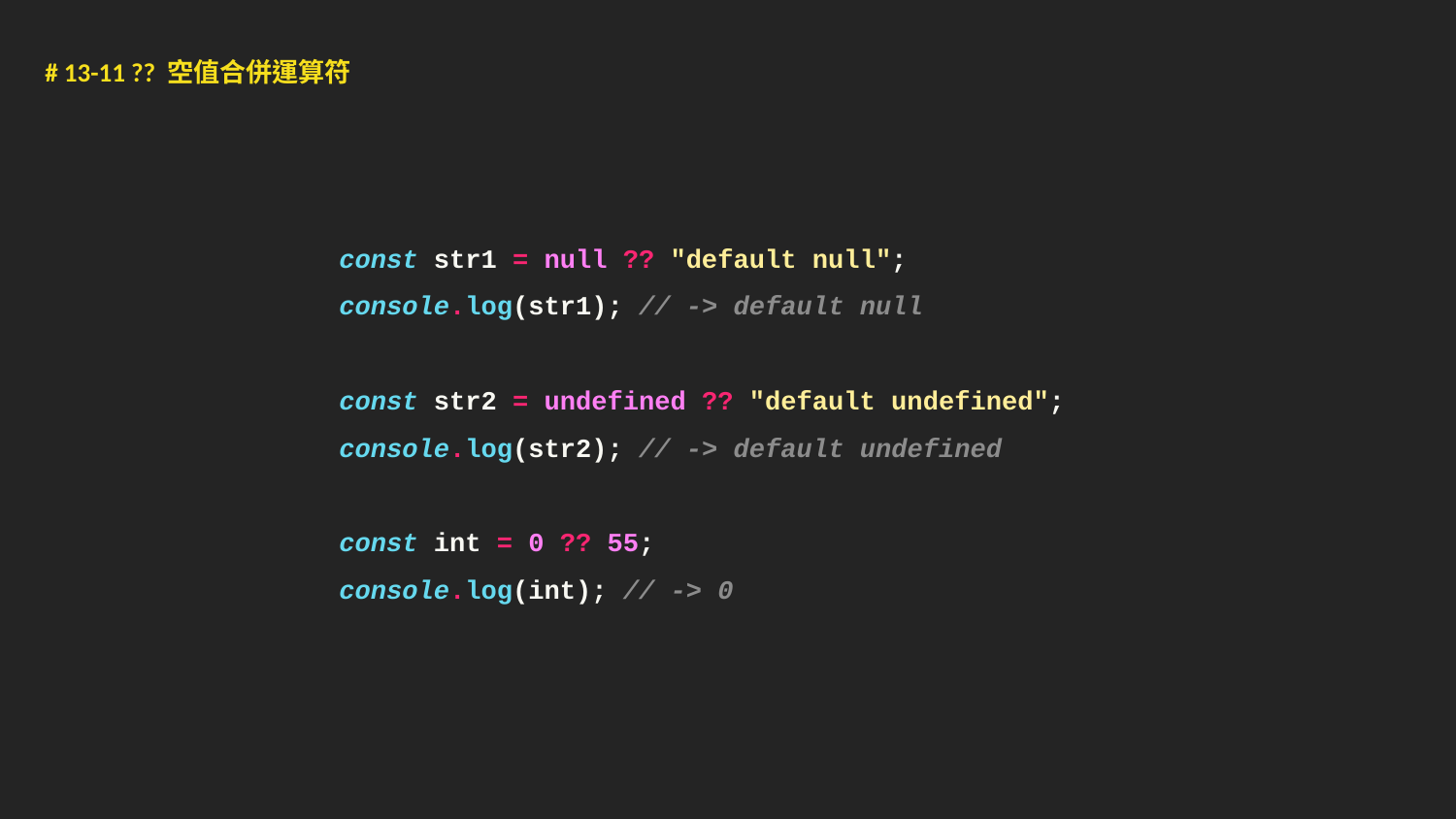

# 13-11 ?? 空值合併運算符
     const str1 = null ?? "default null";
     console.log(str1); // -> default null

     const str2 = undefined ?? "default undefined";
     console.log(str2); // -> default undefined

     const int = 0 ?? 55;
     console.log(int); // -> 0